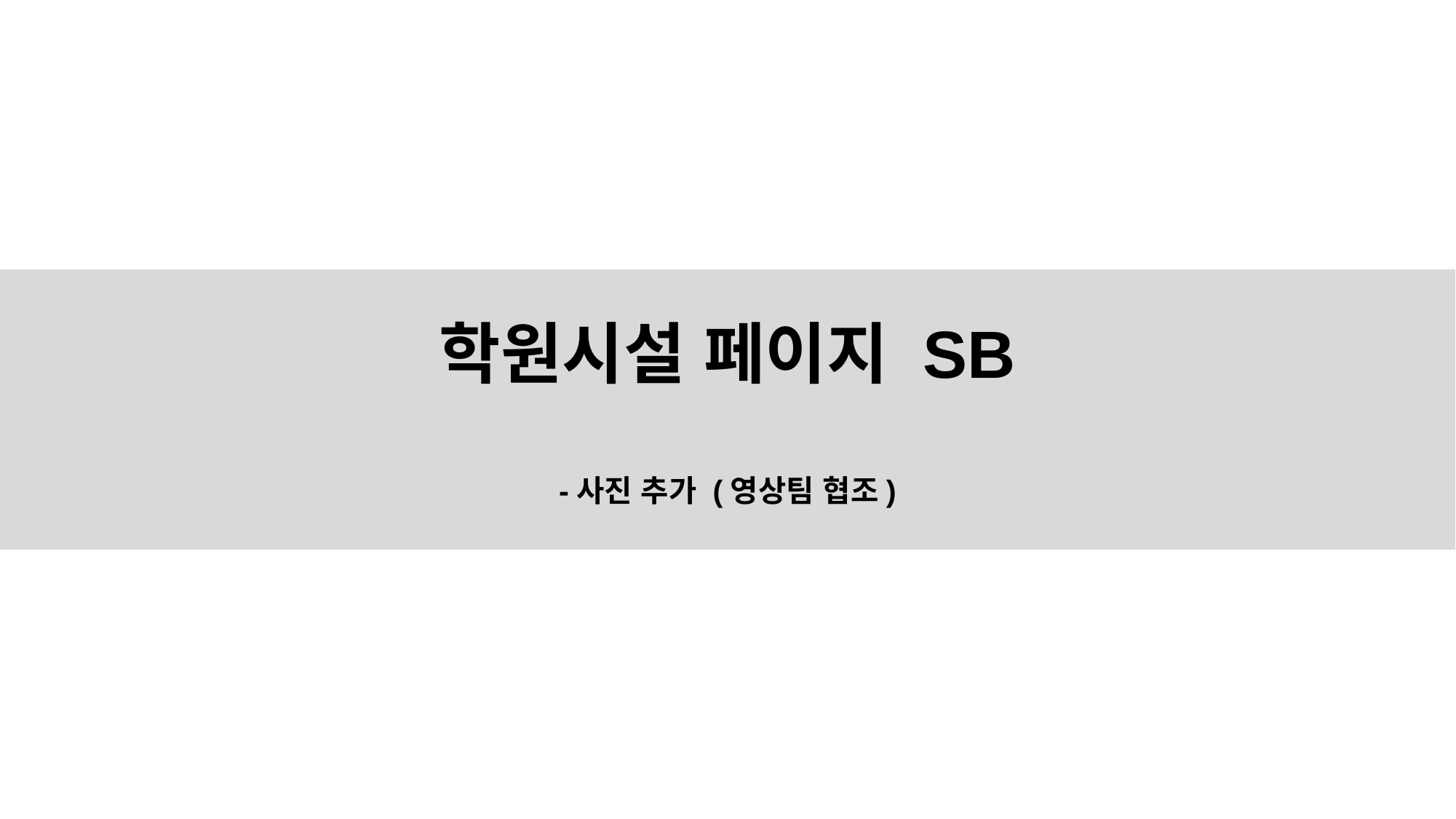

학원시설 페이지 SB

-사진 추가 (영상팀 협조)